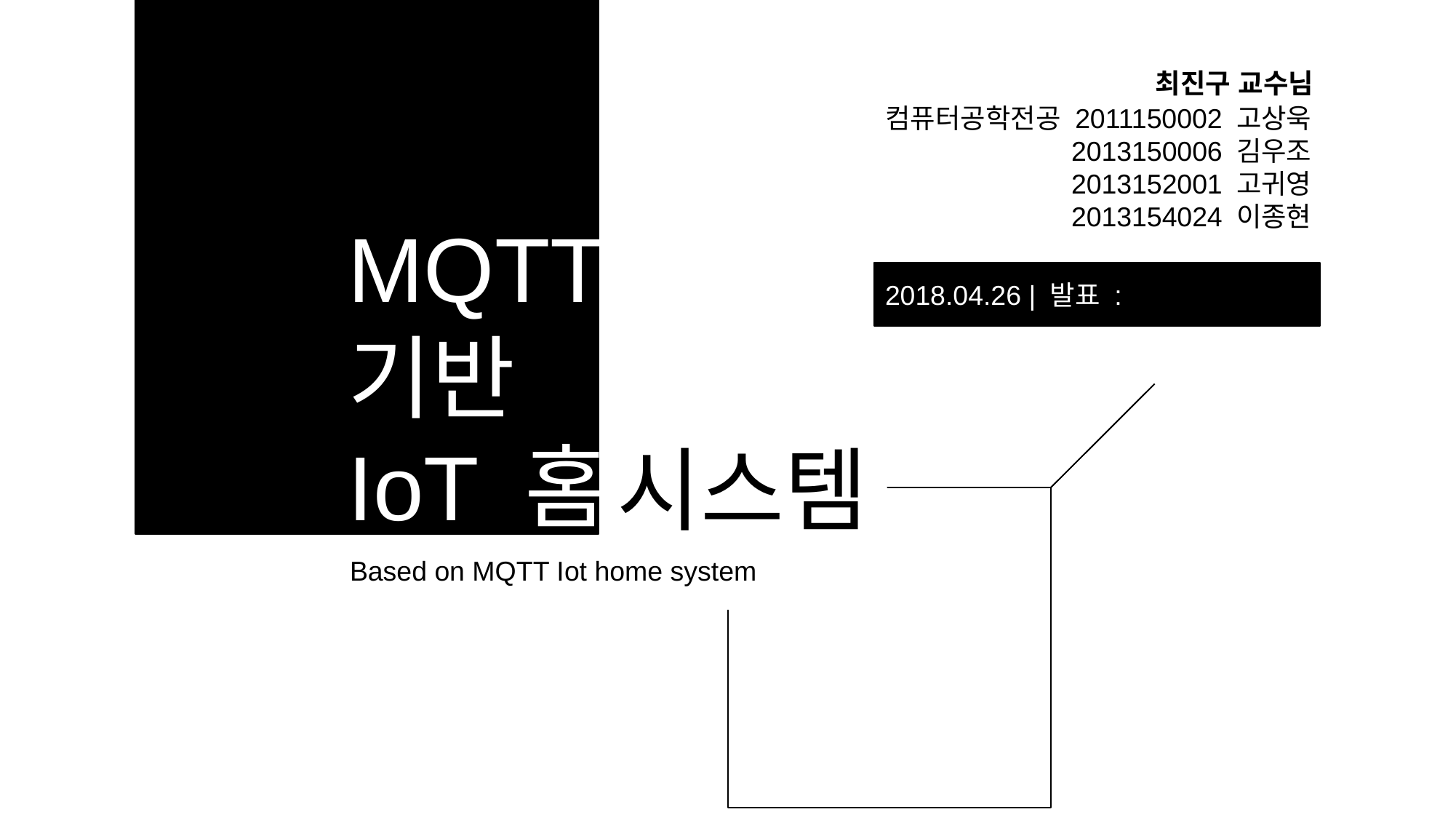

최진구 교수님
컴퓨터공학전공 2011150002 고상욱
2013150006 김우조
2013152001 고귀영
2013154024 이종현
MQTT
기반
IoT 홈
2018.04.26 | 발표 :
시스템

Based on MQTT Iot home system